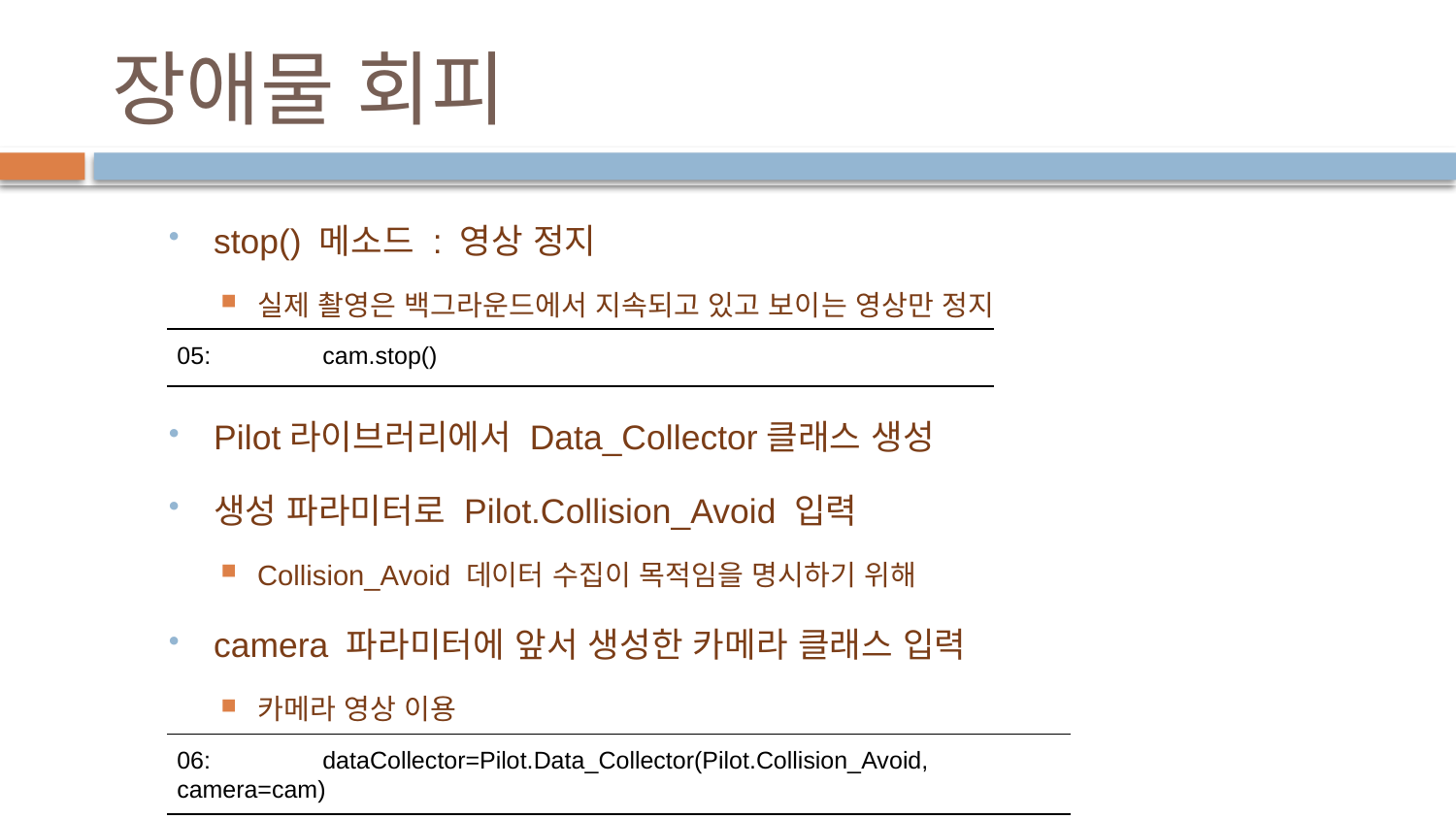

# 장애물 회피
stop() 메소드 : 영상 정지
실제 촬영은 백그라운드에서 지속되고 있고 보이는 영상만 정지

Pilot라이브러리에서 Data_Collector클래스 생성
생성 파라미터로 Pilot.Collision_Avoid 입력
Collision_Avoid 데이터 수집이 목적임을 명시하기 위해
camera 파라미터에 앞서 생성한 카메라 클래스 입력
카메라 영상 이용
| 05: cam.stop() |
| --- |
| 06: dataCollector=Pilot.Data\_Collector(Pilot.Collision\_Avoid, camera=cam) |
| --- |